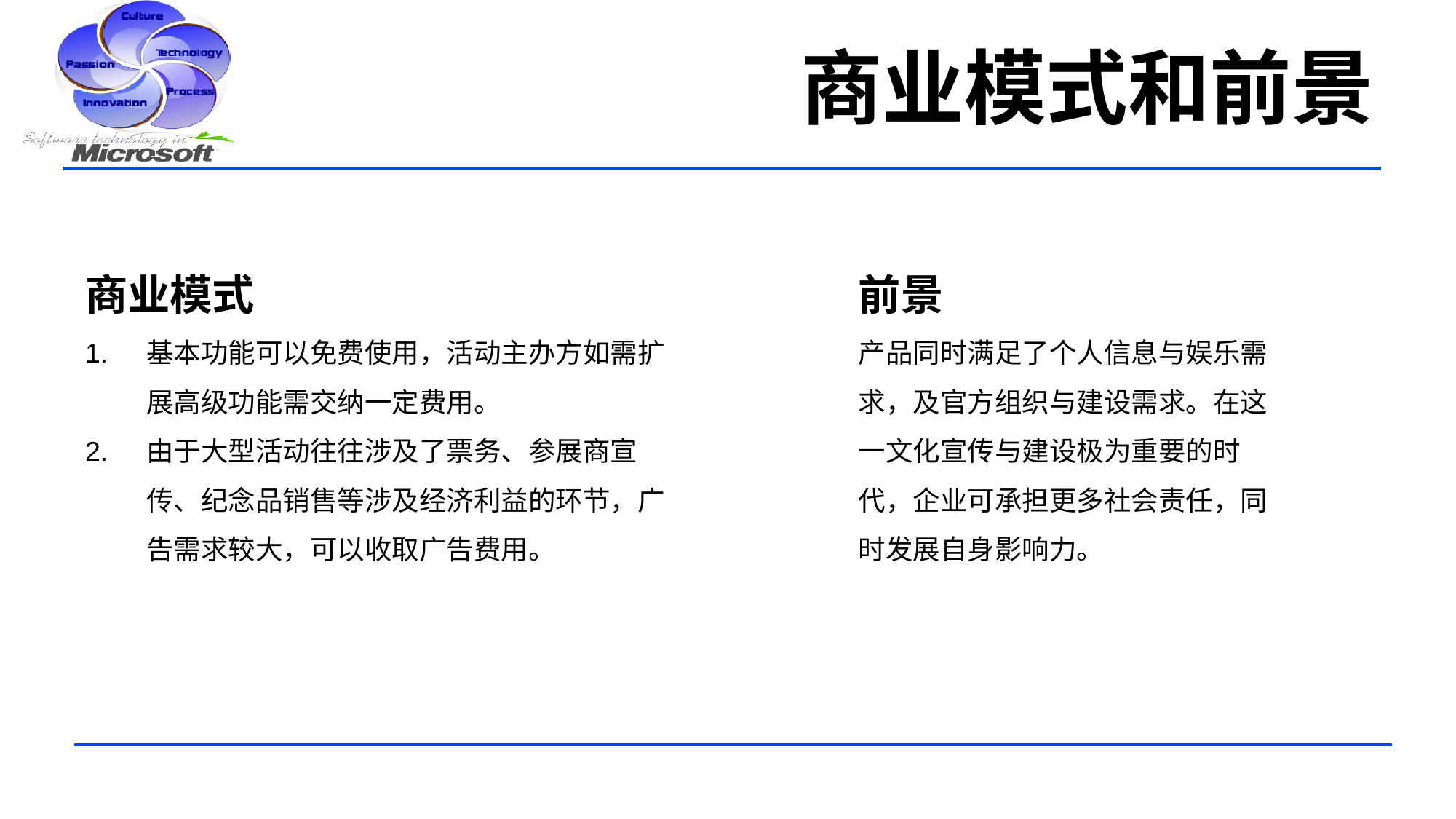

商业模式和前景
商业模式
基本功能可以免费使用，活动主办方如需扩展高级功能需交纳一定费用。
由于大型活动往往涉及了票务、参展商宣传、纪念品销售等涉及经济利益的环节，广告需求较大，可以收取广告费用。
前景
产品同时满足了个人信息与娱乐需求，及官方组织与建设需求。在这一文化宣传与建设极为重要的时代，企业可承担更多社会责任，同时发展自身影响力。